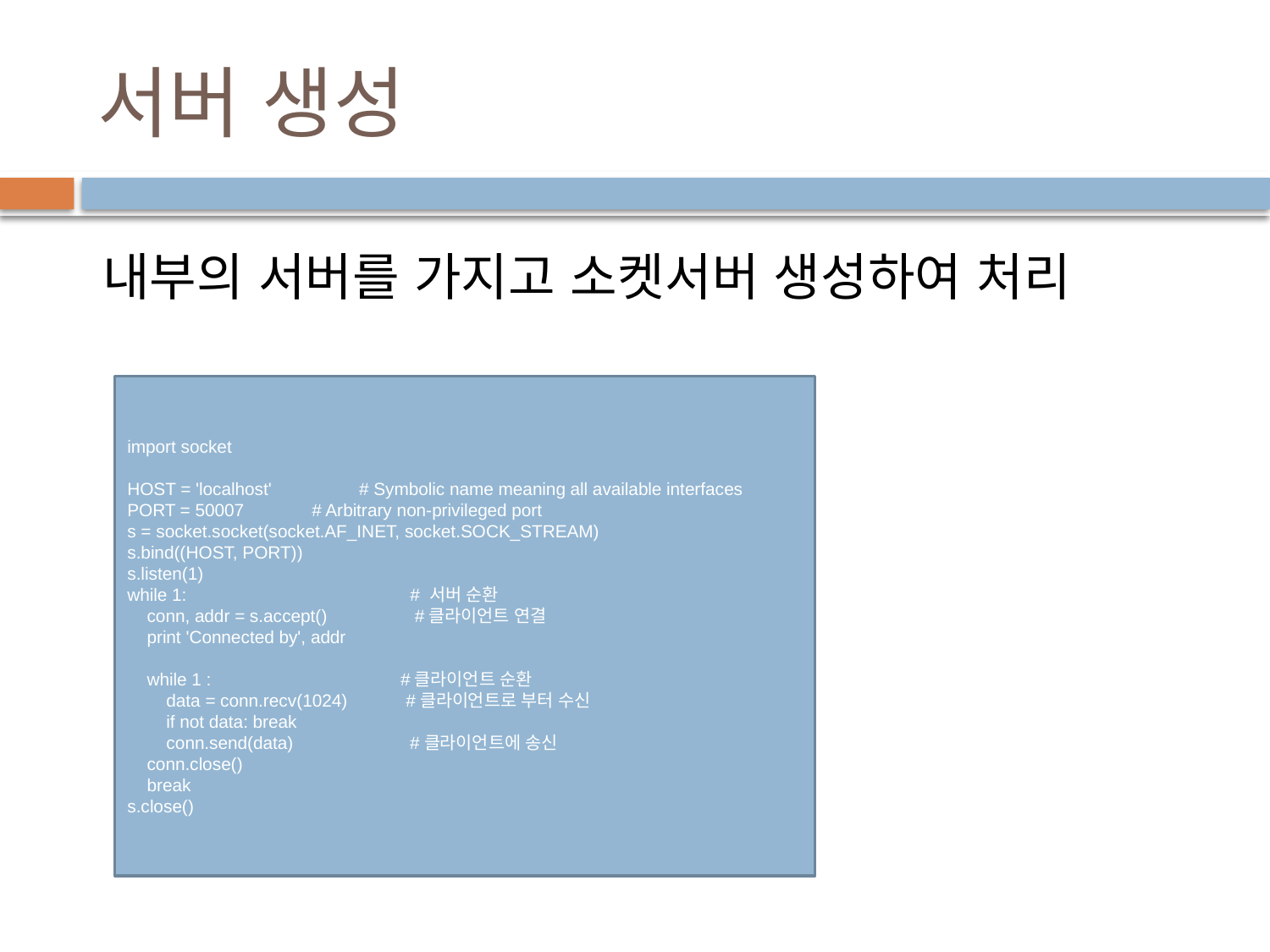

# 서버 생성
 내부의 서버를 가지고 소켓서버 생성하여 처리
import socket

HOST = 'localhost'                  # Symbolic name meaning all available interfaces
PORT = 50007              # Arbitrary non-privileged port
s = socket.socket(socket.AF_INET, socket.SOCK_STREAM)
s.bind((HOST, PORT))
s.listen(1)
while 1:                                              # 서버 순환
    conn, addr = s.accept()                  #클라이언트 연결
    print 'Connected by', addr

    while 1 :                                       #클라이언트 순환
        data = conn.recv(1024)            #클라이언트로 부터 수신
        if not data: break
        conn.send(data)                        #클라이언트에 송신
    conn.close()
    break
s.close()